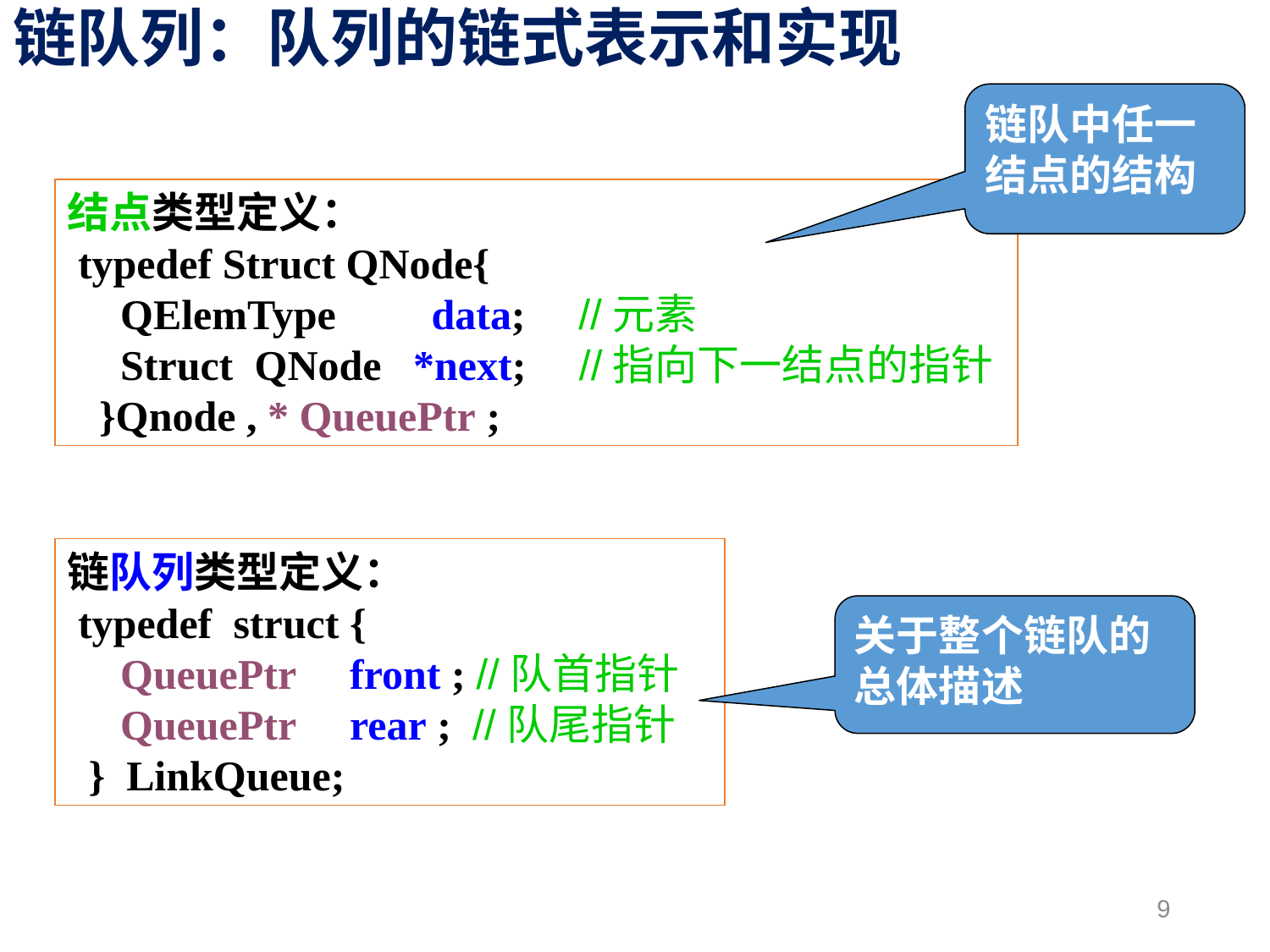

# 链队列：队列的链式表示和实现
链队中任一结点的结构
结点类型定义：
 typedef Struct QNode{
     QElemType         data;     //元素
     Struct  QNode   *next;     //指向下一结点的指针
   }Qnode , * QueuePtr ;
链队列类型定义：
 typedef  struct {
     QueuePtr     front ; //队首指针
     QueuePtr     rear ;  //队尾指针
  }  LinkQueue;
关于整个链队的总体描述
9